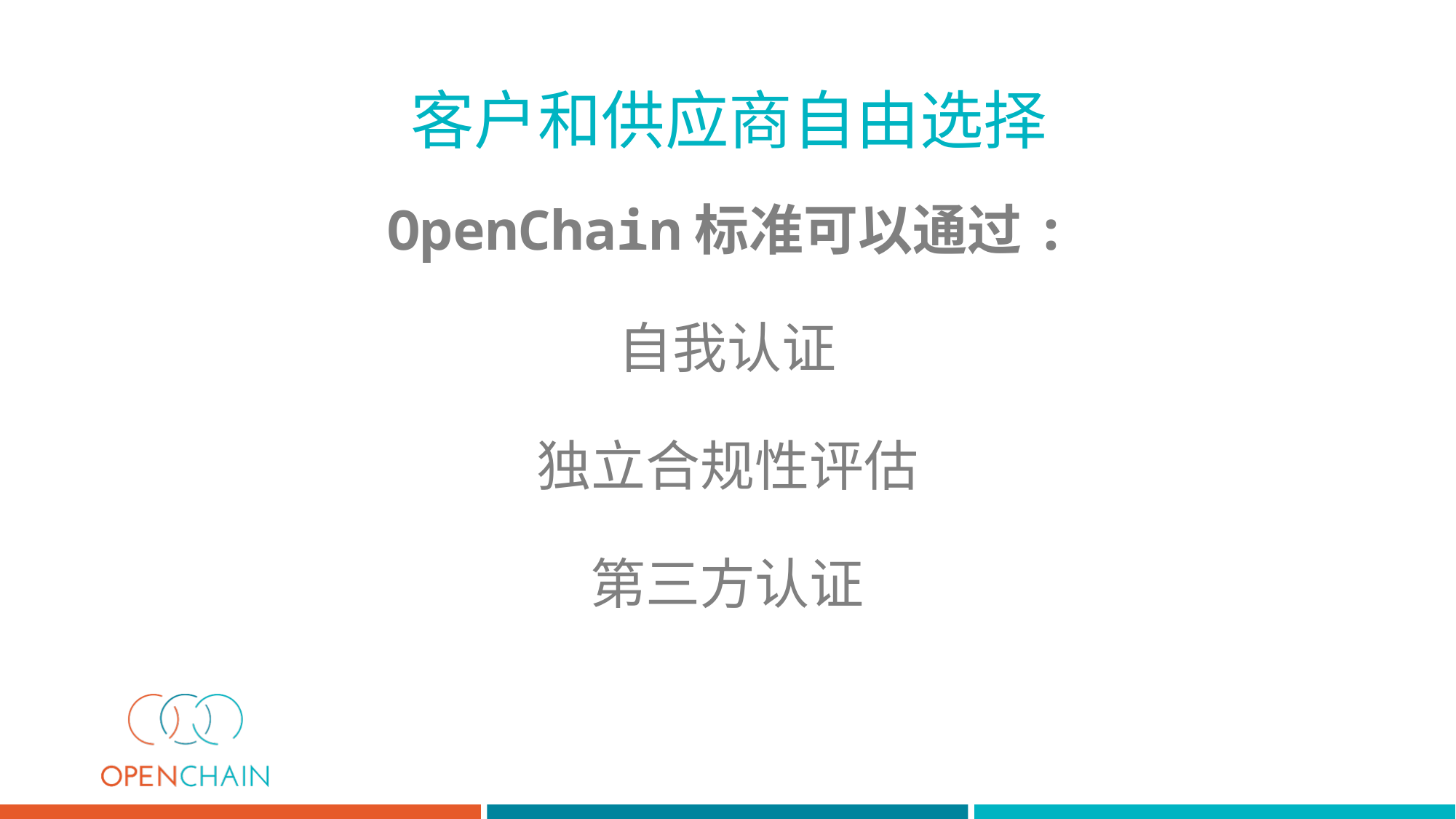

客户和供应商自由选择
# OpenChain标准可以通过: 自我认证 独立合规性评估 第三方认证